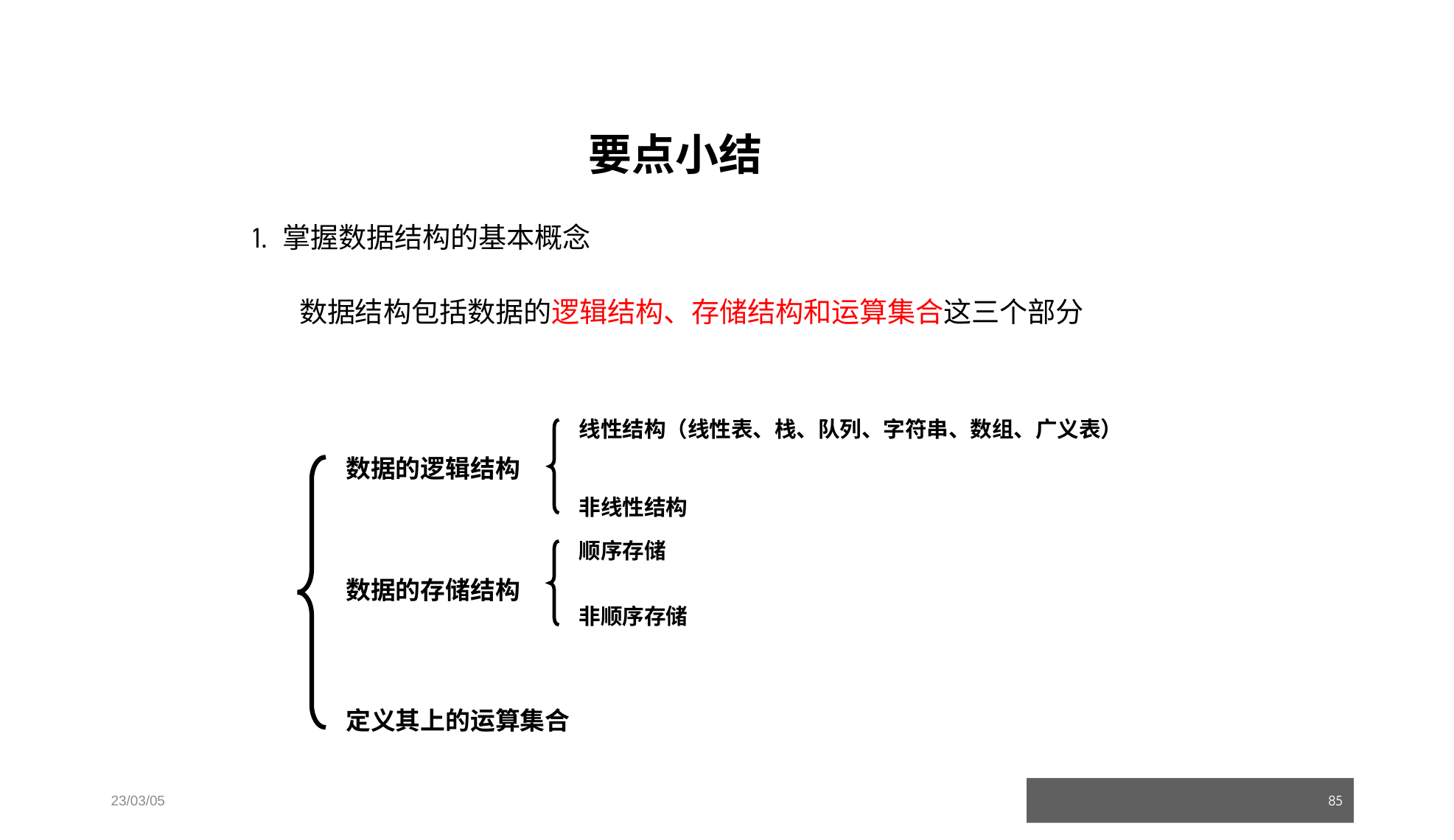

要点小结
1. 掌握数据结构的基本概念
数据结构包括数据的逻辑结构、存储结构和运算集合这三个部分
线性结构（线性表、栈、队列、字符串、数组、广义表）

数据的逻辑结构

非线性结构
顺序存储

数据的存储结构
非顺序存储
定义其上的运算集合
23/03/05
85